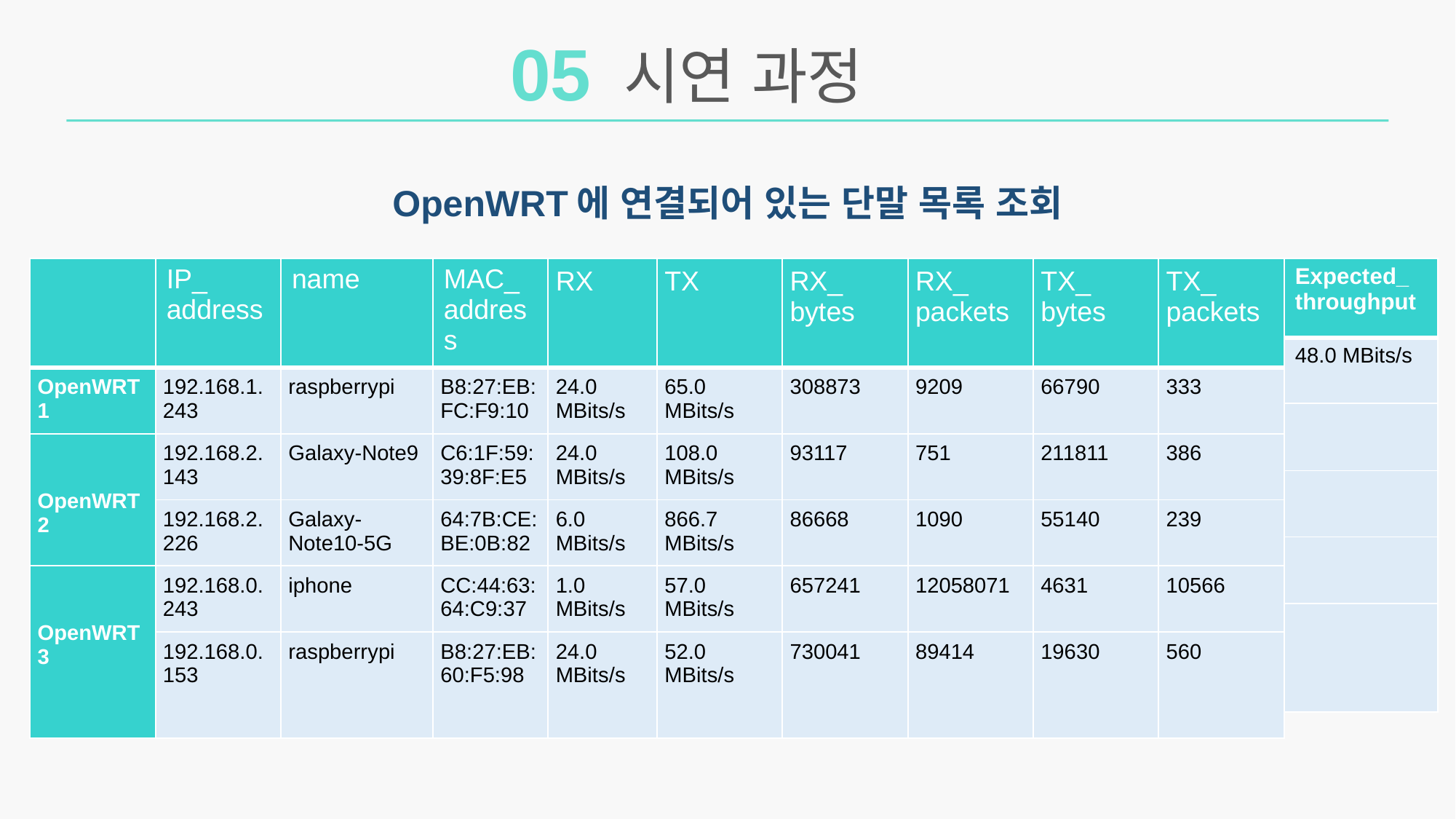

05
시연 과정

OpenWRT에 연결되어 있는 단말 목록 조회
|  | IP\_ address | name | MAC\_ address | RX | TX | RX\_ bytes | RX\_ packets | TX\_ bytes | TX\_ packets |
| --- | --- | --- | --- | --- | --- | --- | --- | --- | --- |
| OpenWRT1 | 192.168.1.243 | raspberrypi | B8:27:EB:FC:F9:10 | 24.0 MBits/s | 65.0 MBits/s | 308873 | 9209 | 66790 | 333 |
| OpenWRT2 | 192.168.2.143 | Galaxy-Note9 | C6:1F:59:39:8F:E5 | 24.0 MBits/s | 108.0 MBits/s | 93117 | 751 | 211811 | 386 |
| OpenWRT2 | 192.168.2.226 | Galaxy-Note10-5G | 64:7B:CE:BE:0B:82 | 6.0 MBits/s | 866.7 MBits/s | 86668 | 1090 | 55140 | 239 |
| OpenWRT3 | 192.168.0.243 | iphone | CC:44:63:64:C9:37 | 1.0 MBits/s | 57.0 MBits/s | 657241 | 12058071 | 4631 | 10566 |
| OpenWRT3 | 192.168.0.153 | raspberrypi | B8:27:EB:60:F5:98 | 24.0 MBits/s | 52.0 MBits/s | 730041 | 89414 | 19630 | 560 |
| Expected\_ throughput |
| --- |
| 48.0 MBits/s |
|  |
|  |
|  |
|  |